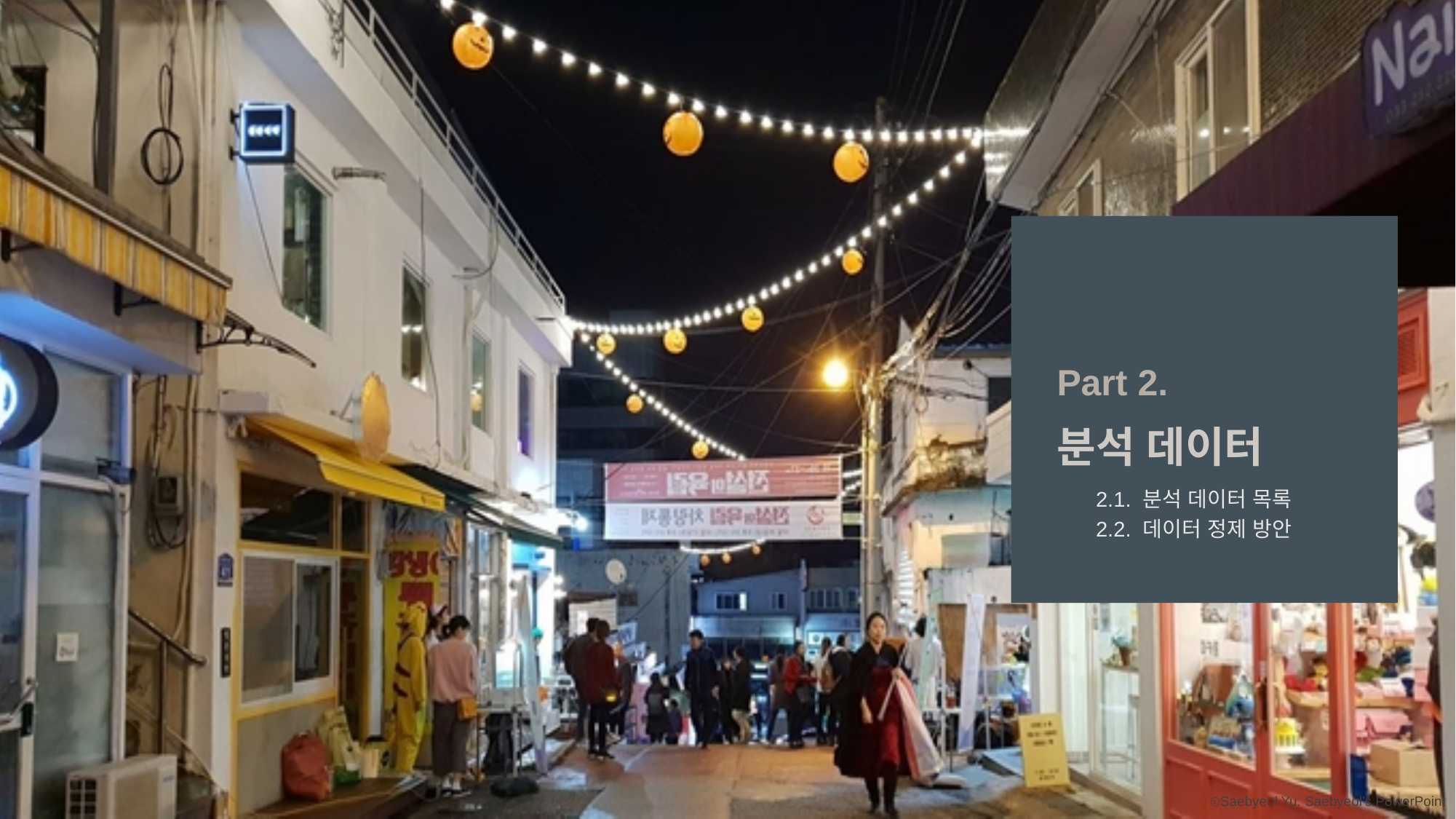

Part 2.
분석 데이터
2.1. 분석 데이터 목록
2.2. 데이터 정제 방안